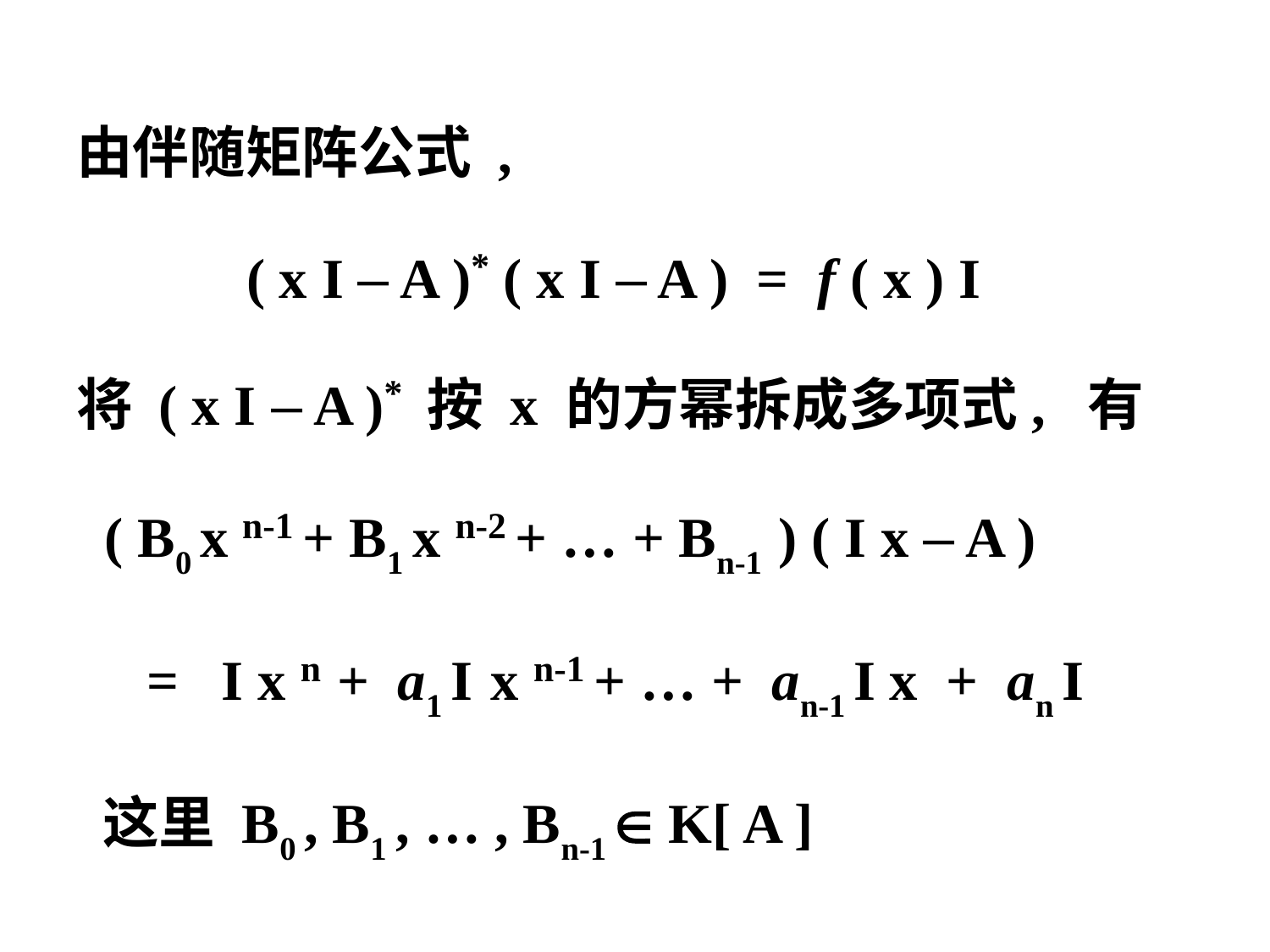

由伴随矩阵公式 ,
            ( x I – A )* ( x I – A )  =  f ( x ) I
将 ( x I – A )* 按 x 的方幂拆成多项式,  有
  ( B0 x n-1 + B1 x n-2 + … + Bn-1  ) ( I x – A )
     =   I x n +  a1 I  x n-1 + … +  an-1 I x  +  an I
 这里 B0 , B1 , … , Bn-1 ∈ K[ A ]